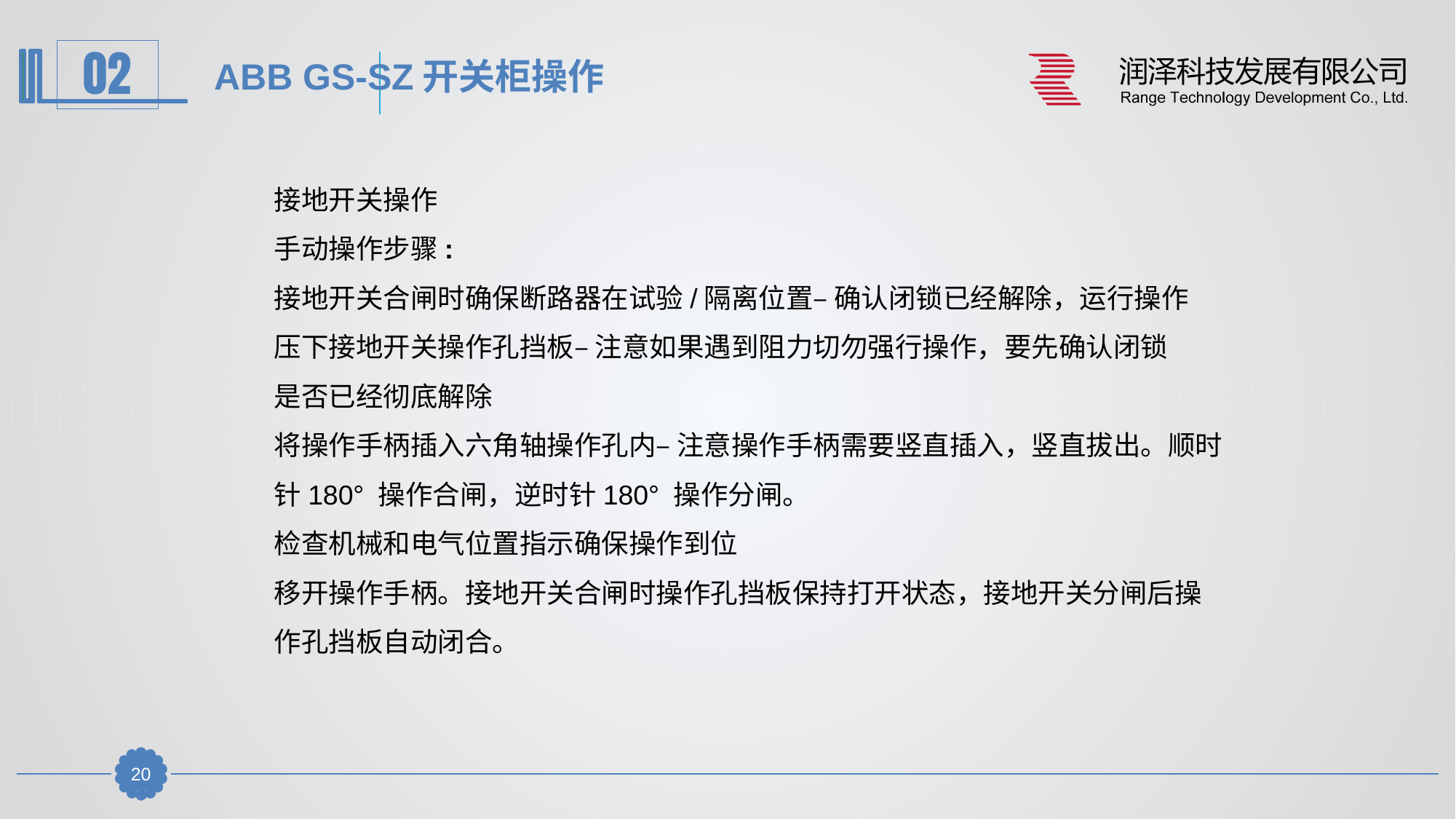

ABB GS-SZ开关柜操作
接地开关操作
手动操作步骤:
接地开关合闸时确保断路器在试验/隔离位置– 确认闭锁已经解除，运行操作
压下接地开关操作孔挡板– 注意如果遇到阻力切勿强行操作，要先确认闭锁
是否已经彻底解除
将操作手柄插入六角轴操作孔内– 注意操作手柄需要竖直插入，竖直拔出。顺时针180° 操作合闸，逆时针180° 操作分闸。
检查机械和电气位置指示确保操作到位
移开操作手柄。接地开关合闸时操作孔挡板保持打开状态，接地开关分闸后操
作孔挡板自动闭合。
20